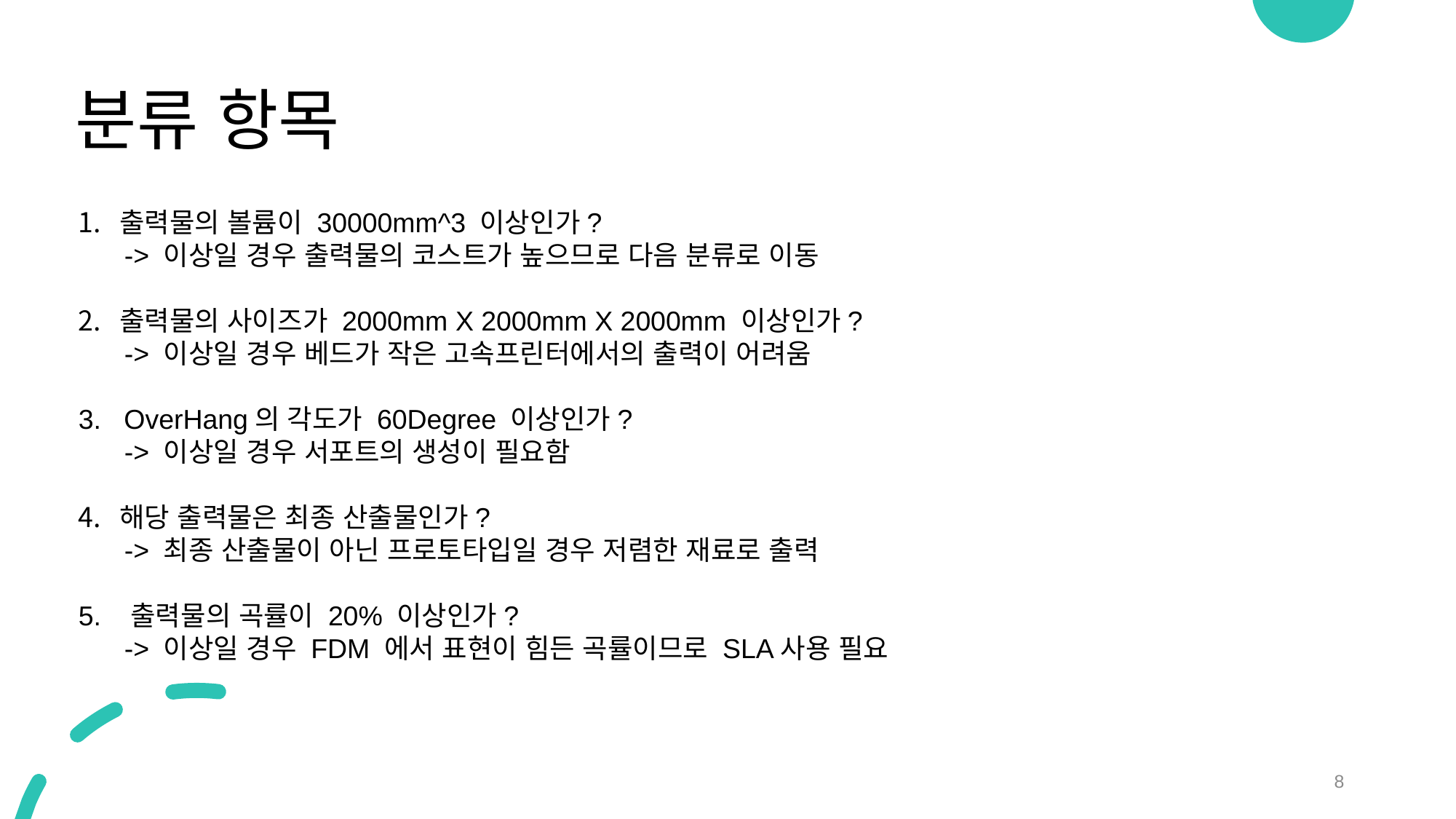

# 분류 항목
출력물의 볼륨이 30000mm^3 이상인가?
      -> 이상일 경우 출력물의 코스트가 높으므로 다음 분류로 이동

출력물의 사이즈가 2000mm X 2000mm X 2000mm 이상인가?
      -> 이상일 경우 베드가 작은 고속프린터에서의 출력이 어려움

3.   OverHang의 각도가 60Degree 이상인가?
      -> 이상일 경우 서포트의 생성이 필요함

해당 출력물은 최종 산출물인가?
      -> 최종 산출물이 아닌 프로토타입일 경우 저렴한 재료로 출력

5.   출력물의 곡률이 20% 이상인가?
      -> 이상일 경우 FDM 에서 표현이 힘든 곡률이므로 SLA사용 필요
8